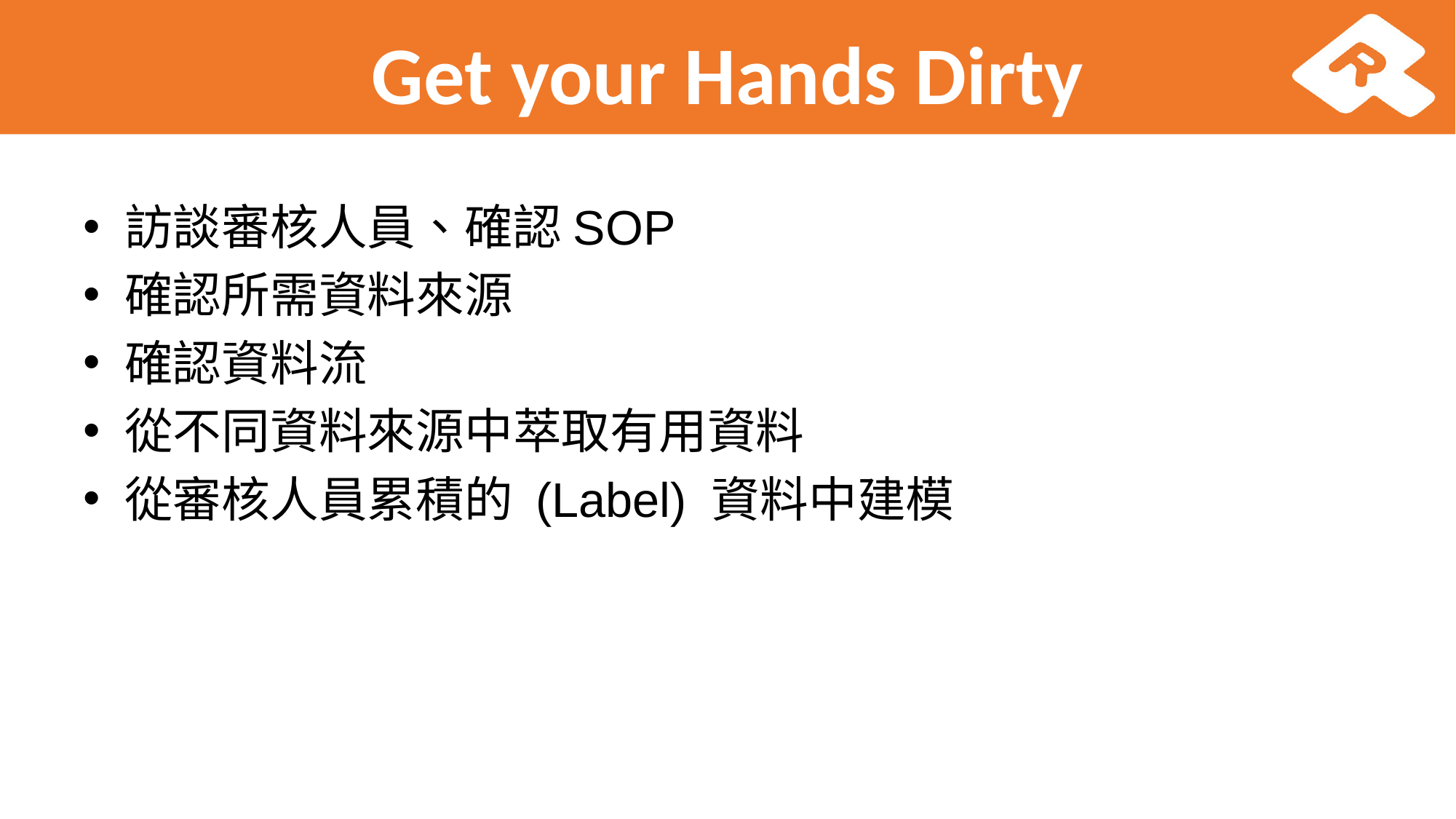

# Get your Hands Dirty
訪談審核人員、確認SOP
確認所需資料來源
確認資料流
從不同資料來源中萃取有用資料
從審核人員累積的 (Label) 資料中建模